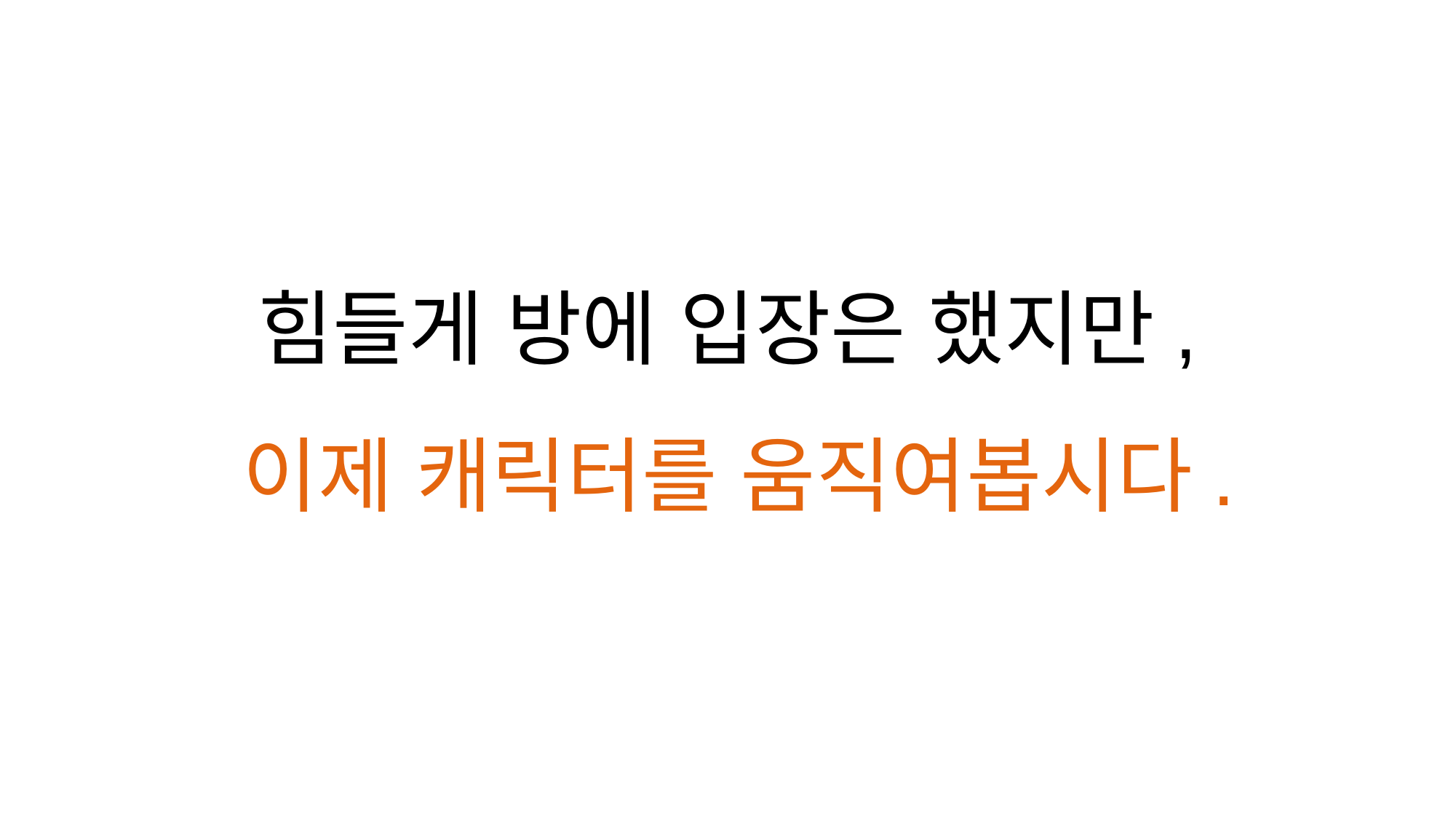

힘들게 방에 입장은 했지만,
이제 캐릭터를 움직여봅시다.